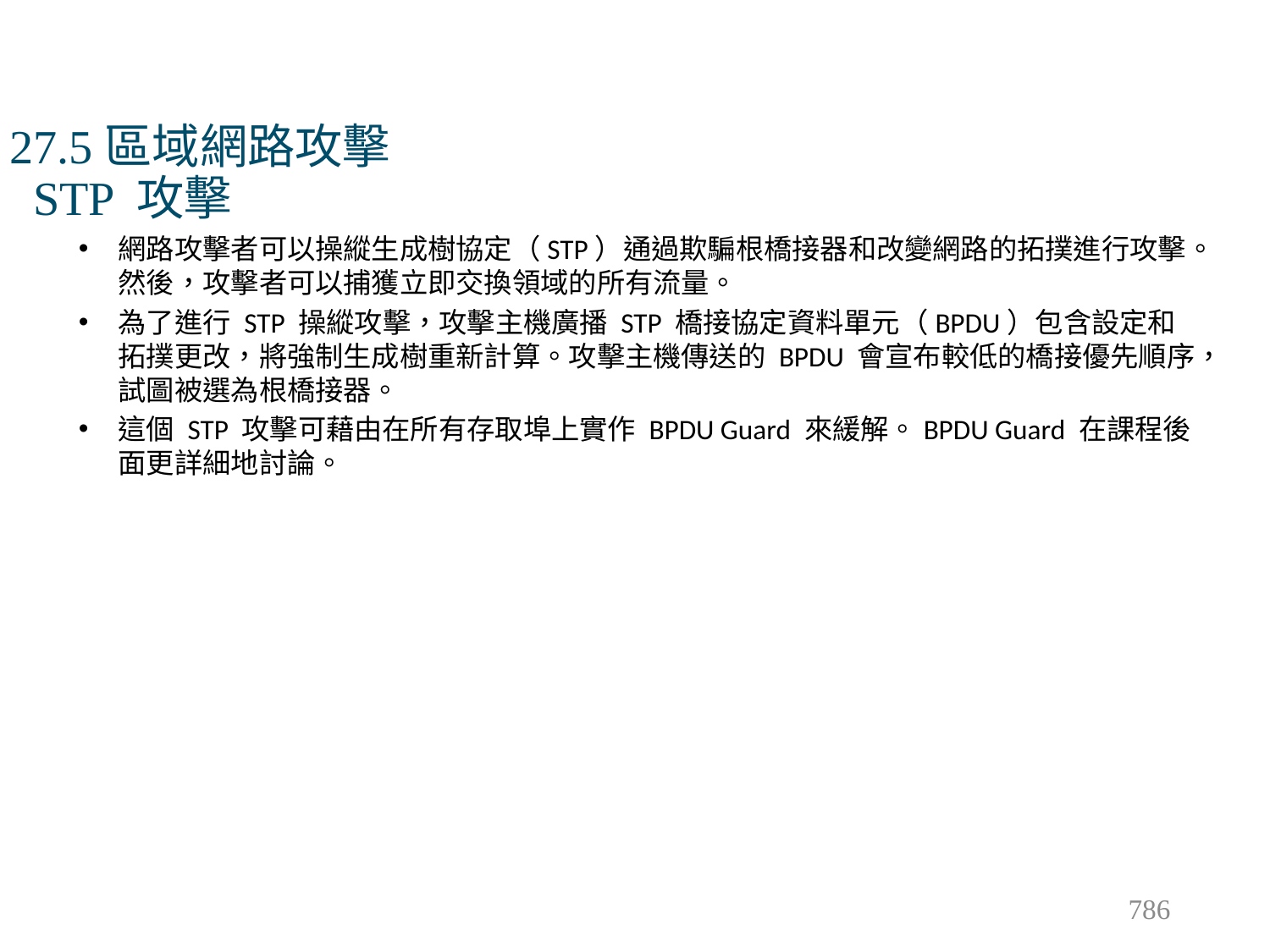

# 27.5區域網路攻擊 STP 攻擊
網路攻擊者可以操縱生成樹協定（STP）通過欺騙根橋接器和改變網路的拓撲進行攻擊。然後，攻擊者可以捕獲立即交換領域的所有流量。
為了進行 STP 操縱攻擊，攻擊主機廣播 STP 橋接協定資料單元（BPDU）包含設定和拓撲更改，將強制生成樹重新計算。攻擊主機傳送的 BPDU 會宣布較低的橋接優先順序，試圖被選為根橋接器。
這個 STP 攻擊可藉由在所有存取埠上實作 BPDU Guard 來緩解。BPDU Guard 在課程後面更詳細地討論。

786